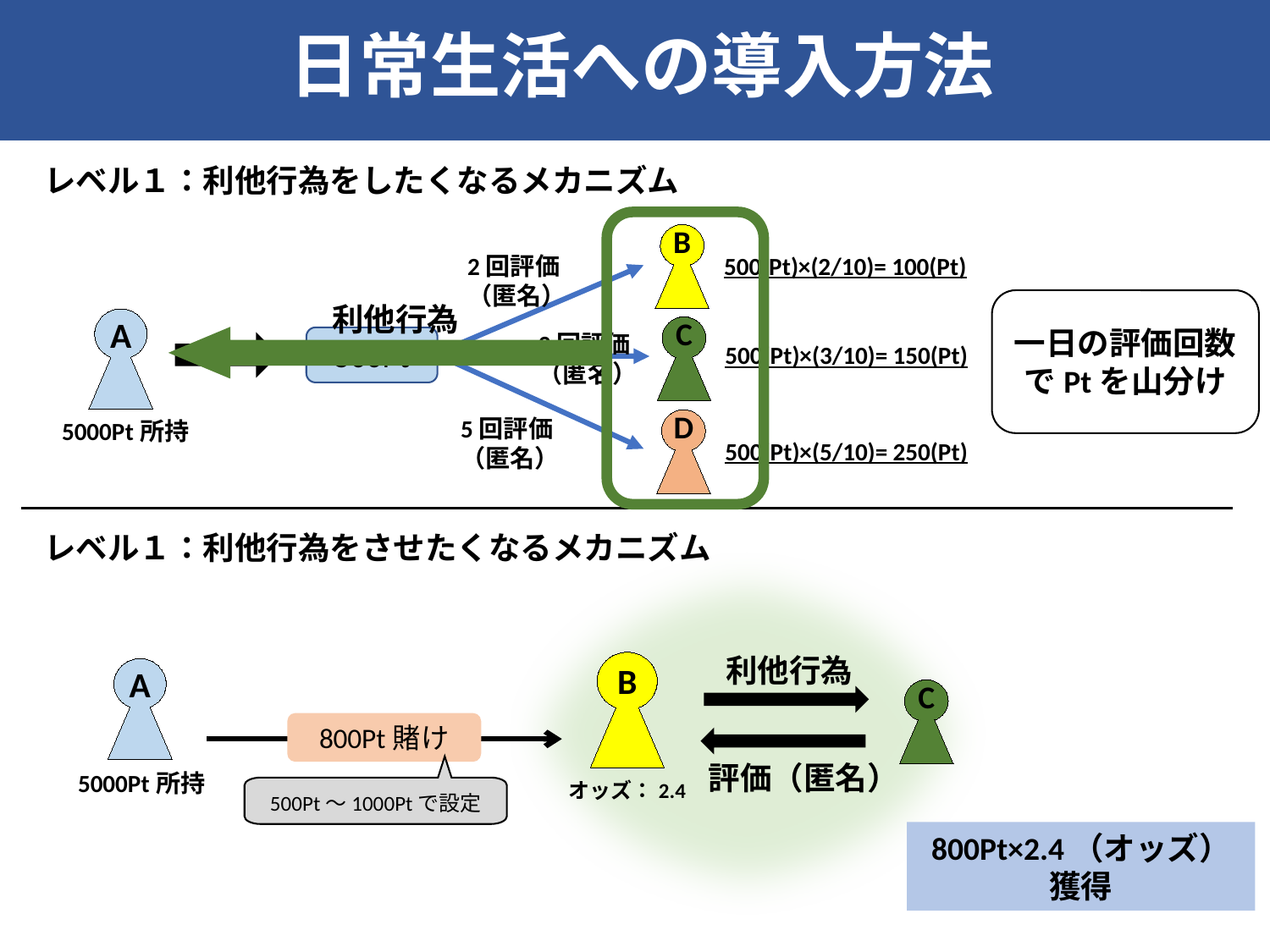

日常生活への導入方法
レベル１：利他行為をしたくなるメカニズム

利他行為
B

2回評価
（匿名）
3回評価
（匿名）
500Pt

5回評価
（匿名）
500(Pt)×(2/10)= 100(Pt)
一日の評価回数でPtを山分け
500(Pt)×(3/10)= 150(Pt)
500(Pt)×(5/10)= 250(Pt)
A

C

5000Pt所持
D

レベル１：利他行為をさせたくなるメカニズム

B

A

800Pt賭け

500Pt～1000Ptで設定
5000Pt所持
利他行為

C

評価（匿名）
オッズ：2.4
800Pt×2.4（オッズ）
獲得